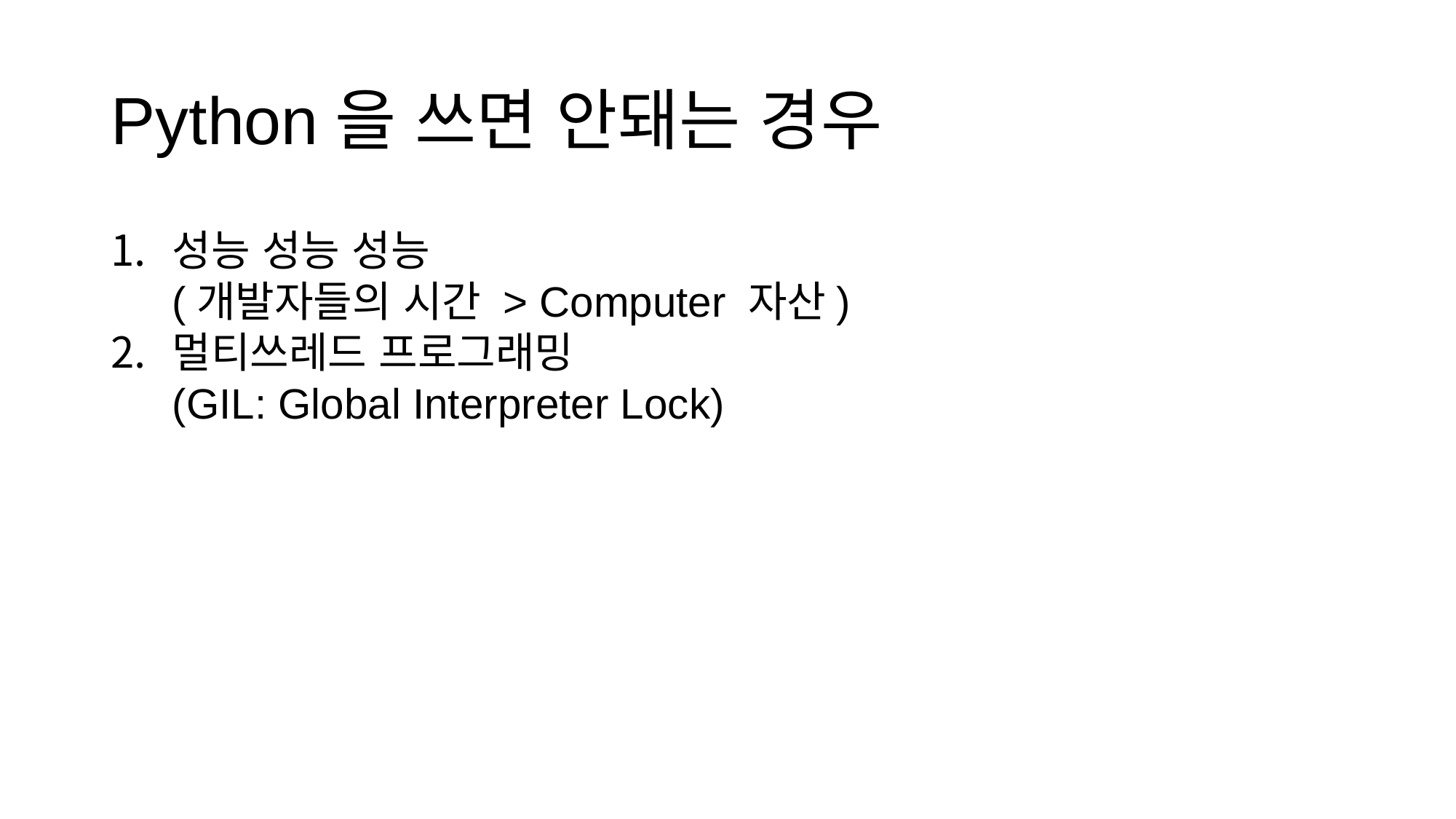

# Python을 쓰면 안돼는 경우
성능 성능 성능
(개발자들의 시간 > Computer 자산)
멀티쓰레드 프로그래밍
(GIL: Global Interpreter Lock)